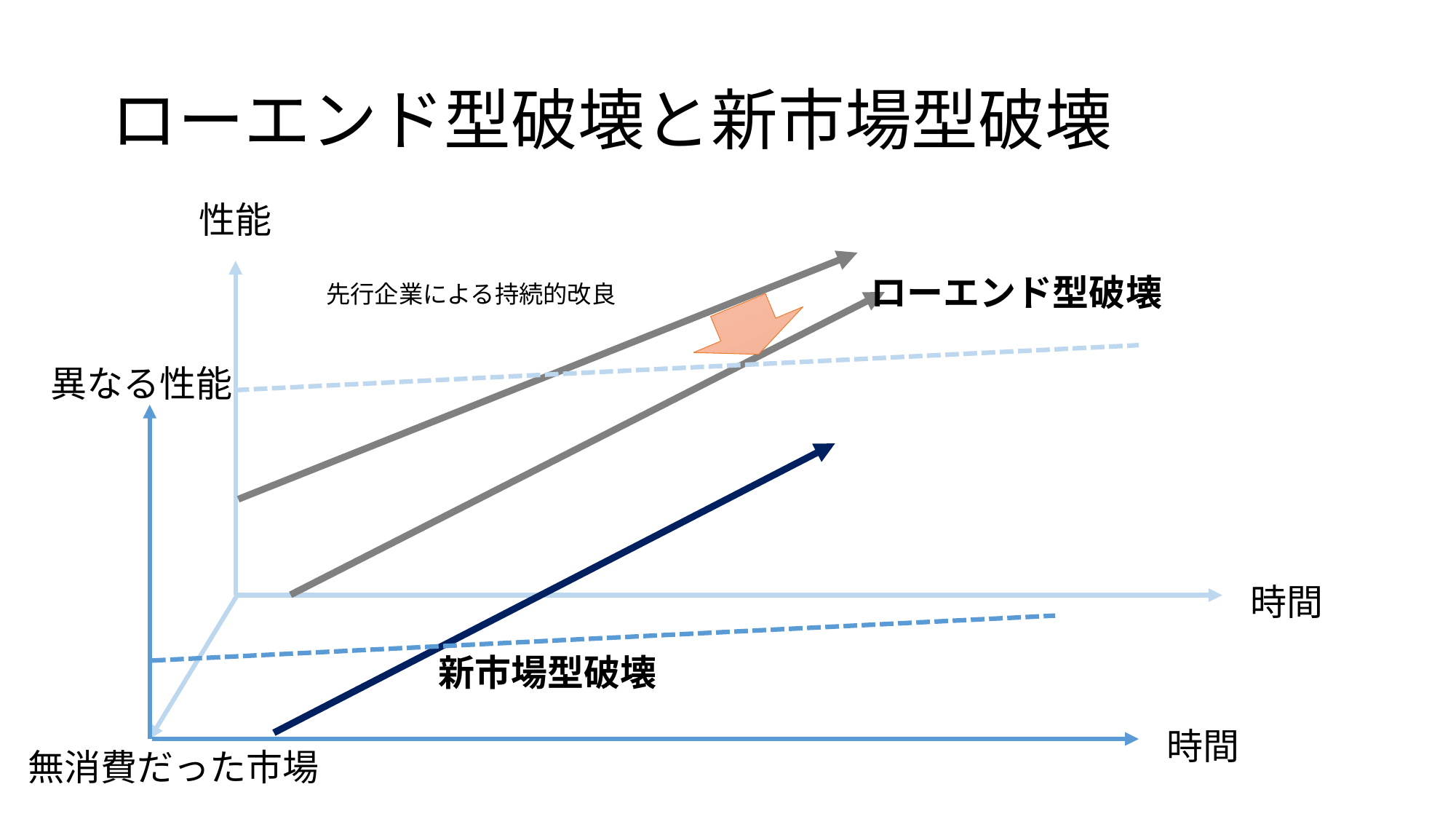

# ローエンド型破壊と新市場型破壊
性能
ローエンド型破壊
先行企業による持続的改良

異なる性能
時間
新市場型破壊
時間
無消費だった市場